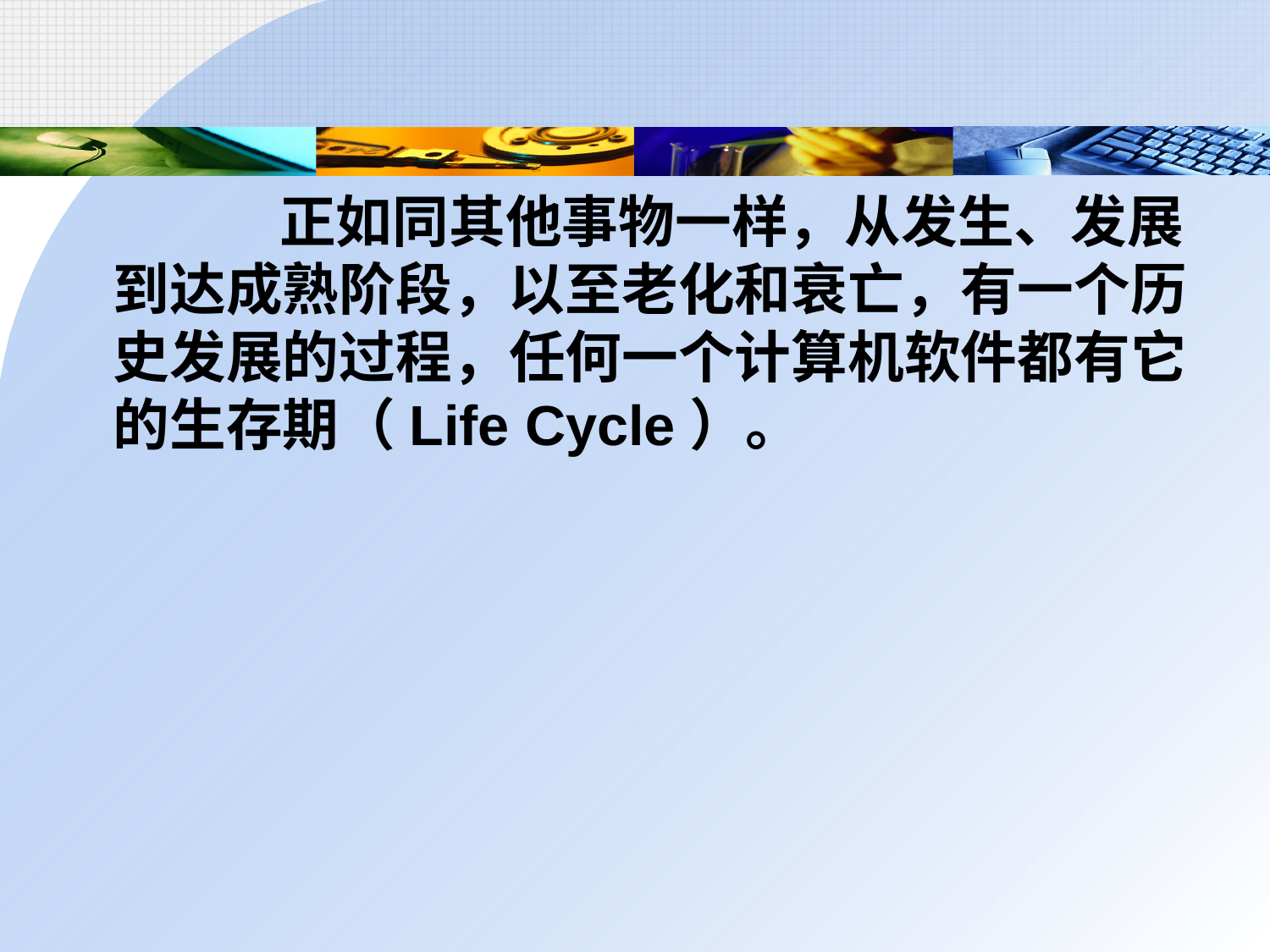

正如同其他事物一样，从发生、发展到达成熟阶段，以至老化和衰亡，有一个历史发展的过程，任何一个计算机软件都有它的生存期（Life Cycle）。